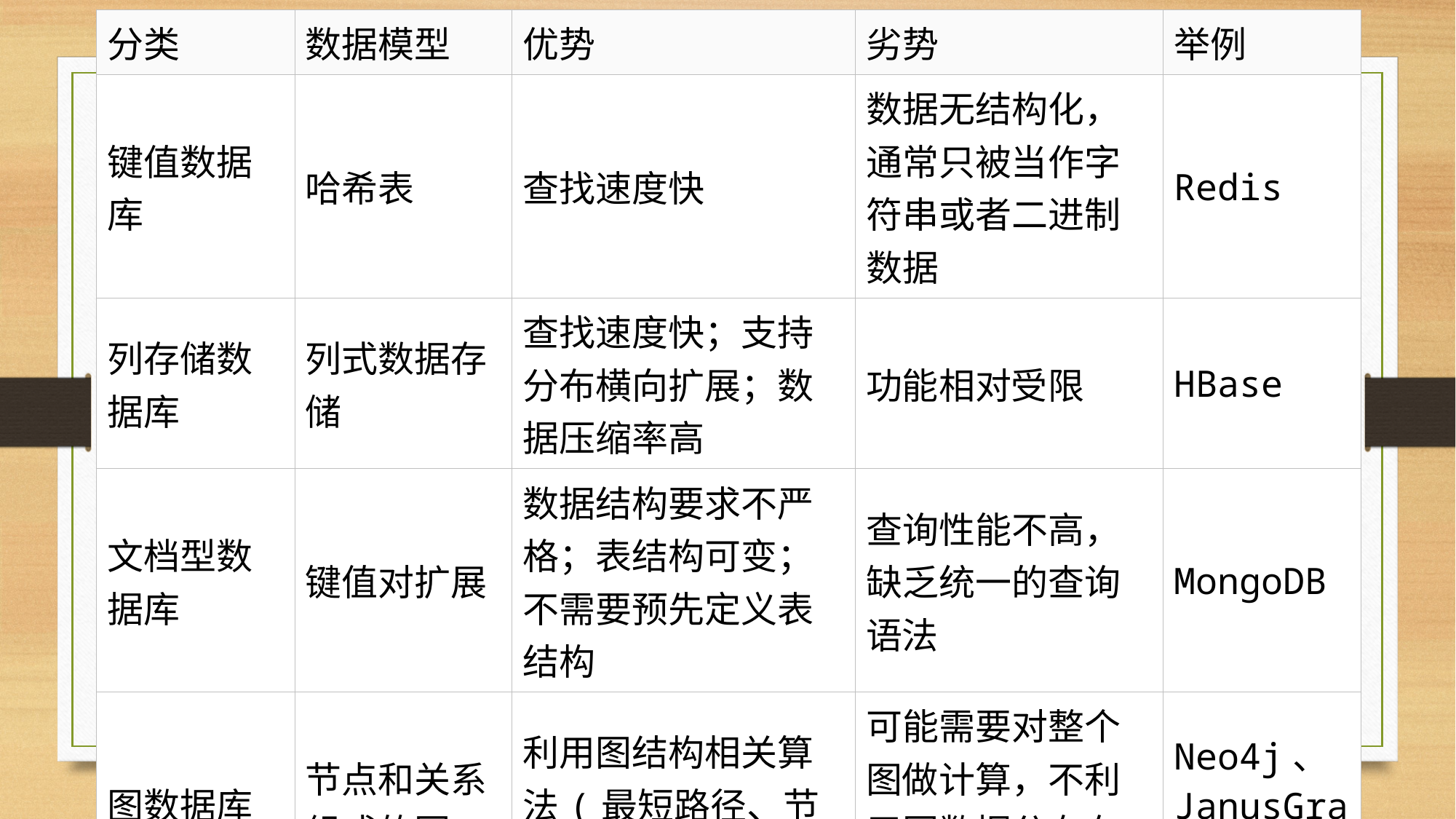

| 分类 | 数据模型 | 优势 | 劣势 | 举例 |
| --- | --- | --- | --- | --- |
| 键值数据库 | 哈希表 | 查找速度快 | 数据无结构化，通常只被当作字符串或者二进制数据 | Redis |
| 列存储数据库 | 列式数据存储 | 查找速度快；支持分布横向扩展；数据压缩率高 | 功能相对受限 | HBase |
| 文档型数据库 | 键值对扩展 | 数据结构要求不严格；表结构可变；不需要预先定义表结构 | 查询性能不高，缺乏统一的查询语法 | MongoDB |
| 图数据库 | 节点和关系组成的图 | 利用图结构相关算法(最短路径、节点度关系查找等) | 可能需要对整个图做计算，不利于图数据分布存储 | Neo4j、JanusGraph |
#